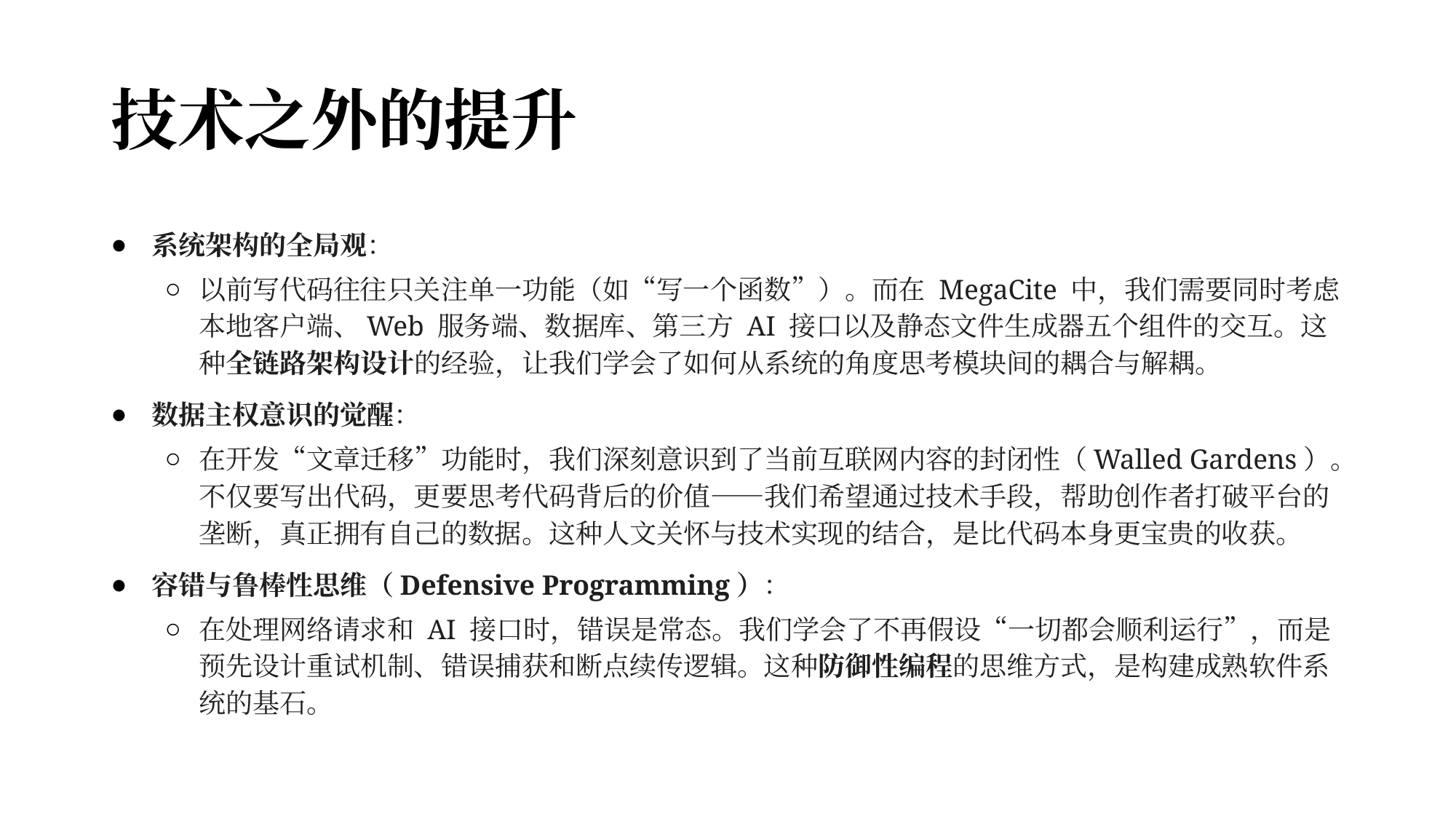

# 技术之外的提升
系统架构的全局观：
以前写代码往往只关注单一功能（如“写一个函数”）。而在 MegaCite 中，我们需要同时考虑本地客户端、Web 服务端、数据库、第三方 AI 接口以及静态文件生成器五个组件的交互。这种全链路架构设计的经验，让我们学会了如何从系统的角度思考模块间的耦合与解耦。
数据主权意识的觉醒：
在开发“文章迁移”功能时，我们深刻意识到了当前互联网内容的封闭性（Walled Gardens）。不仅要写出代码，更要思考代码背后的价值——我们希望通过技术手段，帮助创作者打破平台的垄断，真正拥有自己的数据。这种人文关怀与技术实现的结合，是比代码本身更宝贵的收获。
容错与鲁棒性思维（Defensive Programming）：
在处理网络请求和 AI 接口时，错误是常态。我们学会了不再假设“一切都会顺利运行”，而是预先设计重试机制、错误捕获和断点续传逻辑。这种防御性编程的思维方式，是构建成熟软件系统的基石。